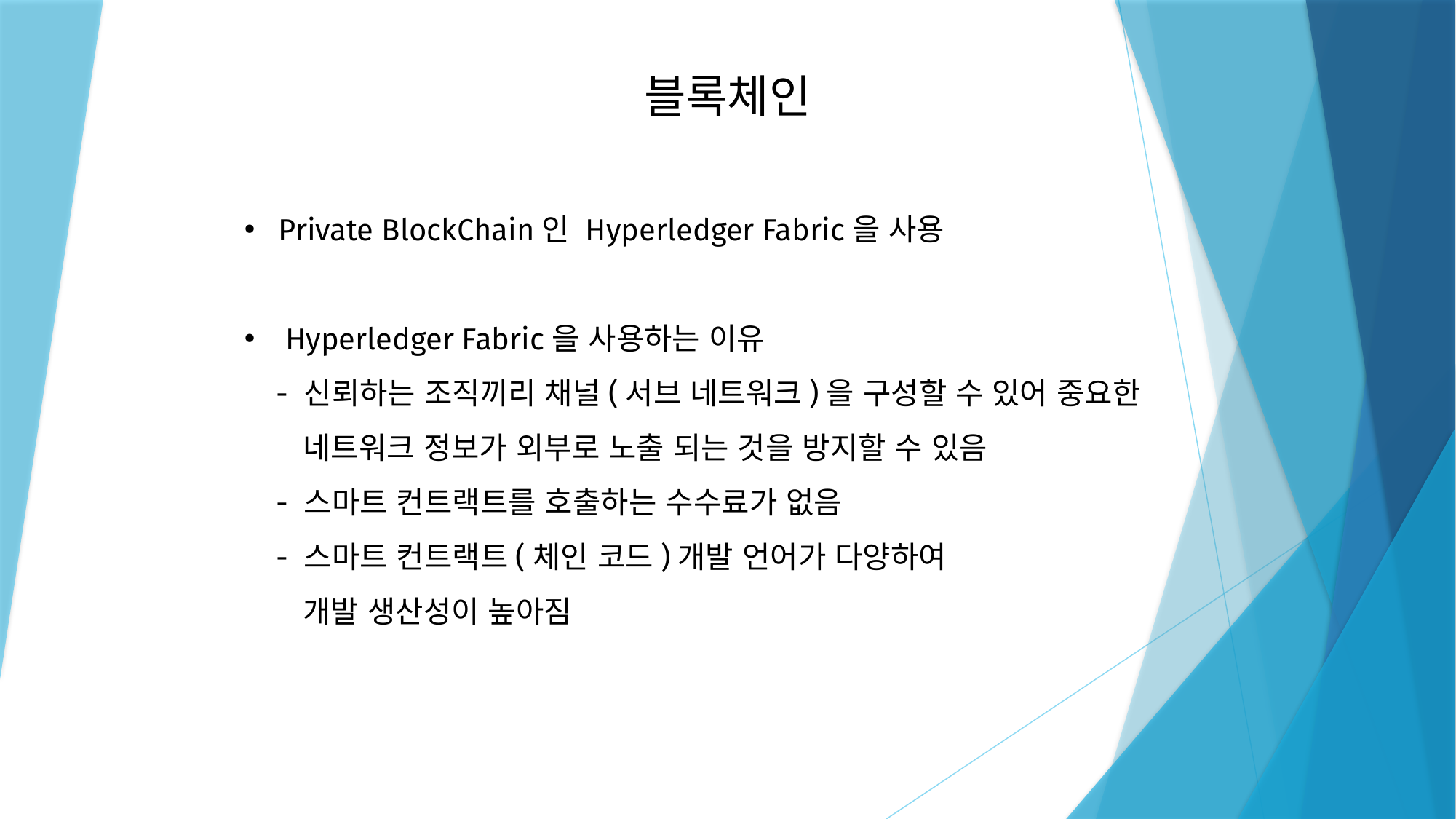

블록체인
Private BlockChain인 Hyperledger Fabric을 사용

Hyperledger Fabric을 사용하는 이유
    - 신뢰하는 조직끼리 채널(서브 네트워크)을 구성할 수 있어 중요한
      네트워크 정보가 외부로 노출 되는 것을 방지할 수 있음
    - 스마트 컨트랙트를 호출하는 수수료가 없음
    - 스마트 컨트랙트(체인 코드)개발 언어가 다양하여
      개발 생산성이 높아짐